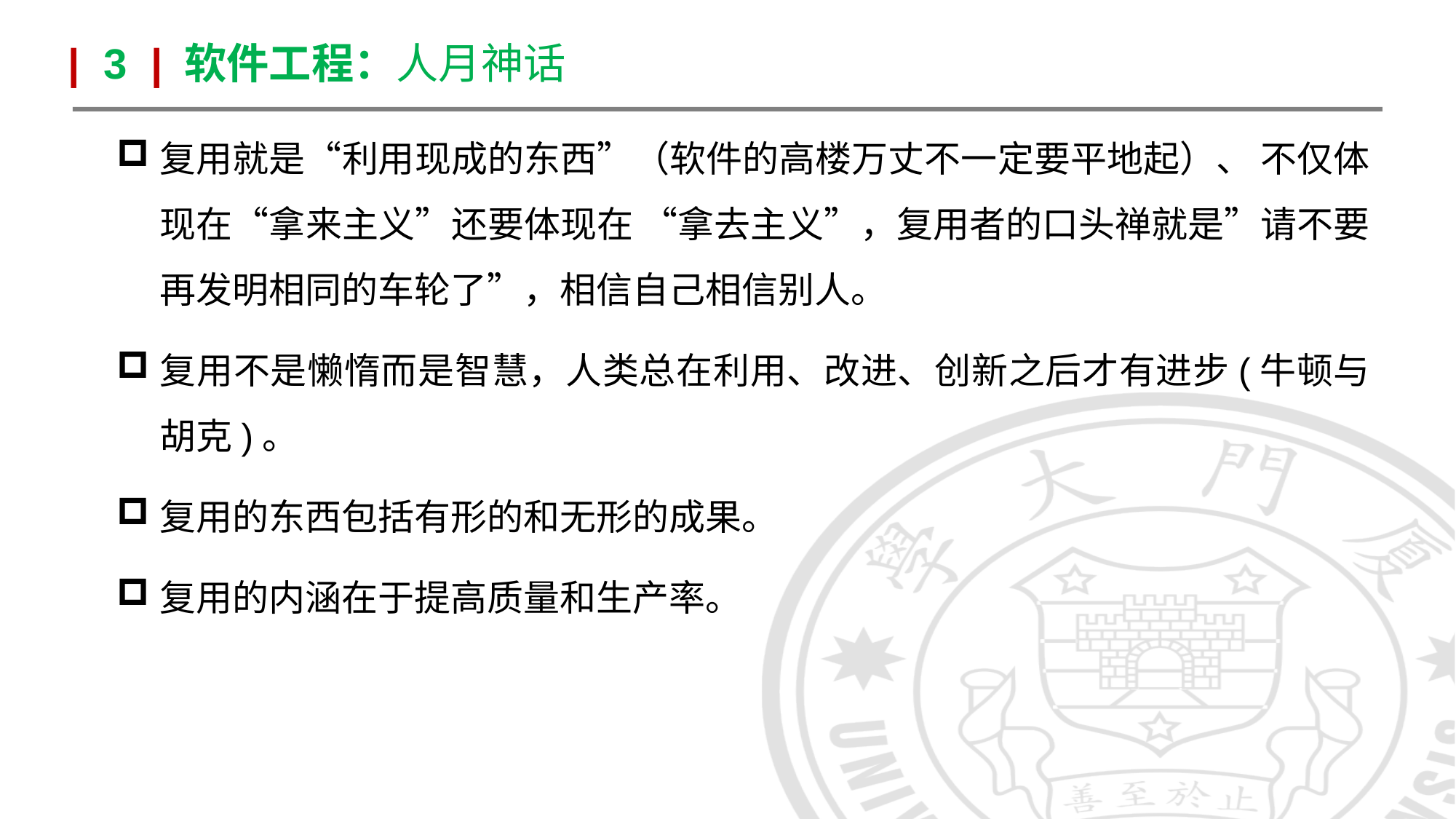

|  3  | 软件工程：人月神话
复用就是“利用现成的东西”（软件的高楼万丈不一定要平地起）、 不仅体现在“拿来主义”还要体现在 “拿去主义”，复用者的口头禅就是”请不要再发明相同的车轮了”，相信自己相信别人。
复用不是懒惰而是智慧，人类总在利用、改进、创新之后才有进步(牛顿与胡克)。
复用的东西包括有形的和无形的成果。
复用的内涵在于提高质量和生产率。